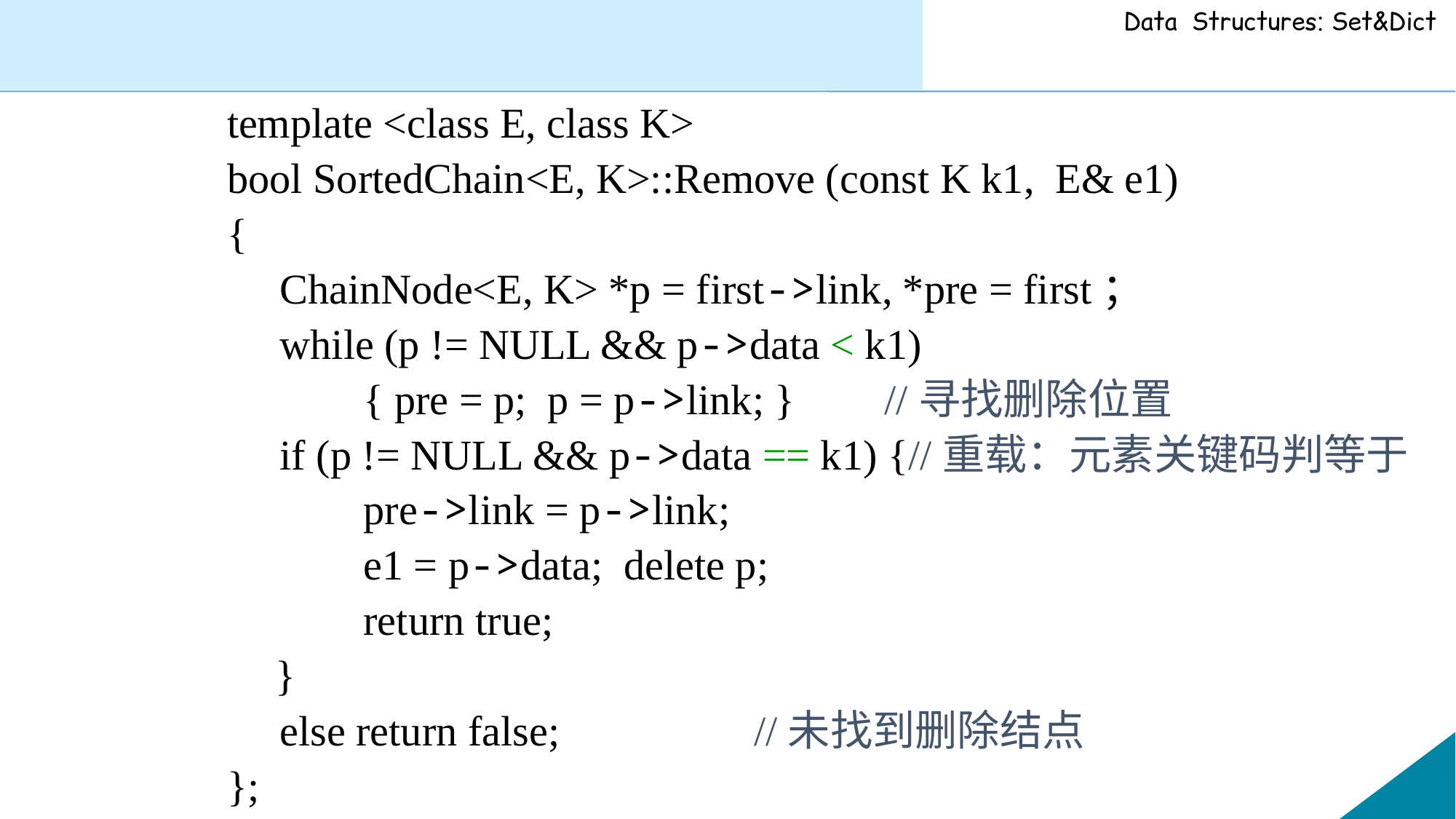

template <class E, class K>
bool SortedChain<E, K>::Remove (const K k1,  E& e1)
{
     ChainNode<E, K> *p = first->link, *pre = first；
     while (p != NULL && p->data < k1)
      	{ pre = p;  p = p->link; }	        //寻找删除位置
     if (p != NULL && p->data == k1) {//重载：元素关键码判等于
		pre->link = p->link;
          	e1 = p->data;  delete p;
	      	return true;
	  }
     else return false;		      //未找到删除结点
};